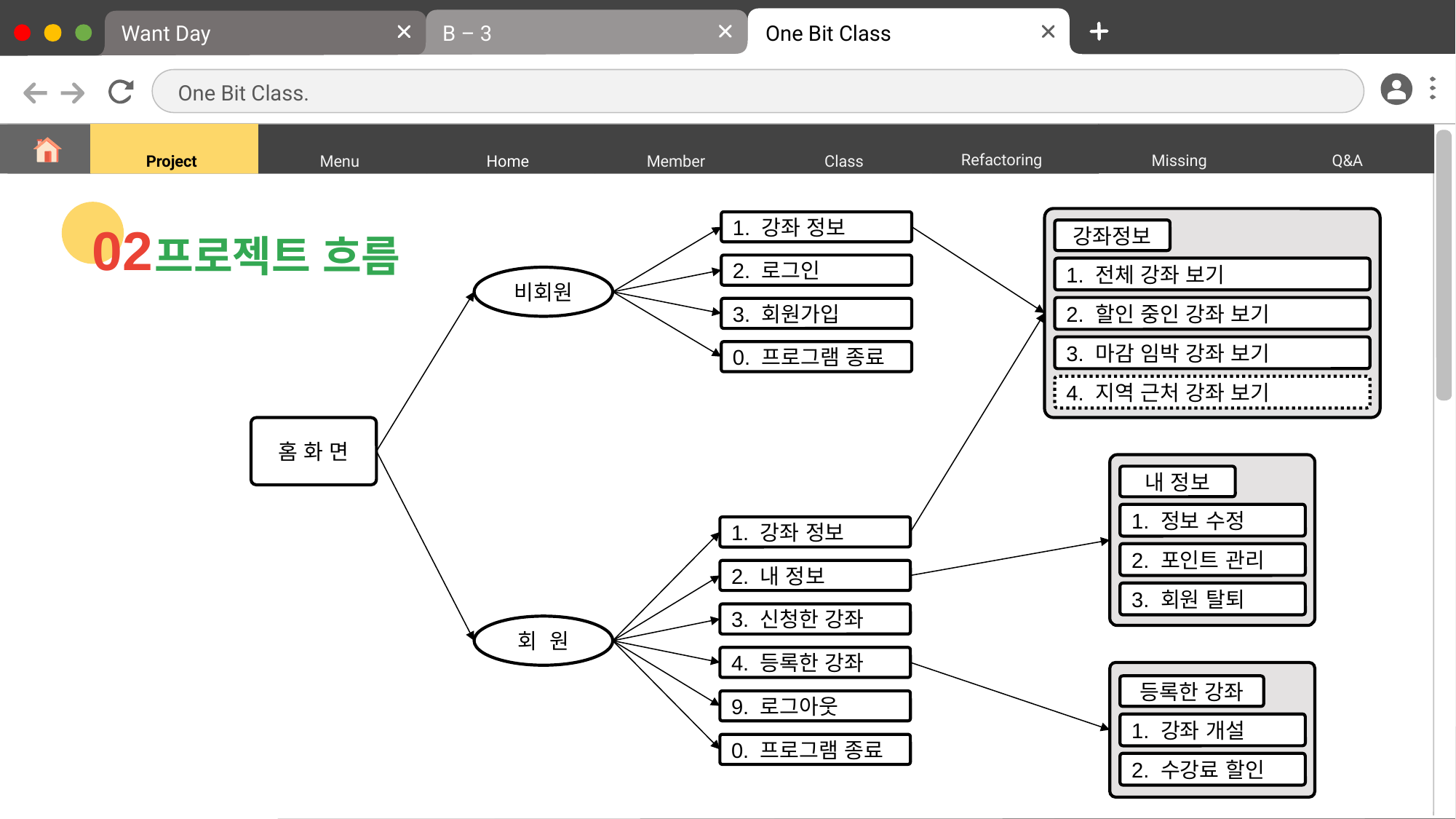

B – 3
One Bit Class
Want Day
One Bit Class.

Refactoring
Missing
Q&A

Project
Menu
Home
Class
Member

02
1. 강좌 정보
2. 로그인
3. 회원가입
0. 프로그램 종료
강좌정보
프로젝트 흐름
1. 전체 강좌 보기
비회원
2. 할인 중인 강좌 보기
3. 마감 임박 강좌 보기
4. 지역 근처 강좌 보기
홈 화 면

내 정보
1. 정보 수정
1. 강좌 정보
2. 내 정보
3. 신청한 강좌
4. 등록한 강좌
9. 로그아웃
0. 프로그램 종료
2. 포인트 관리
3. 회원 탈퇴
회  원

등록한 강좌
1. 강좌 개설
2. 수강료 할인